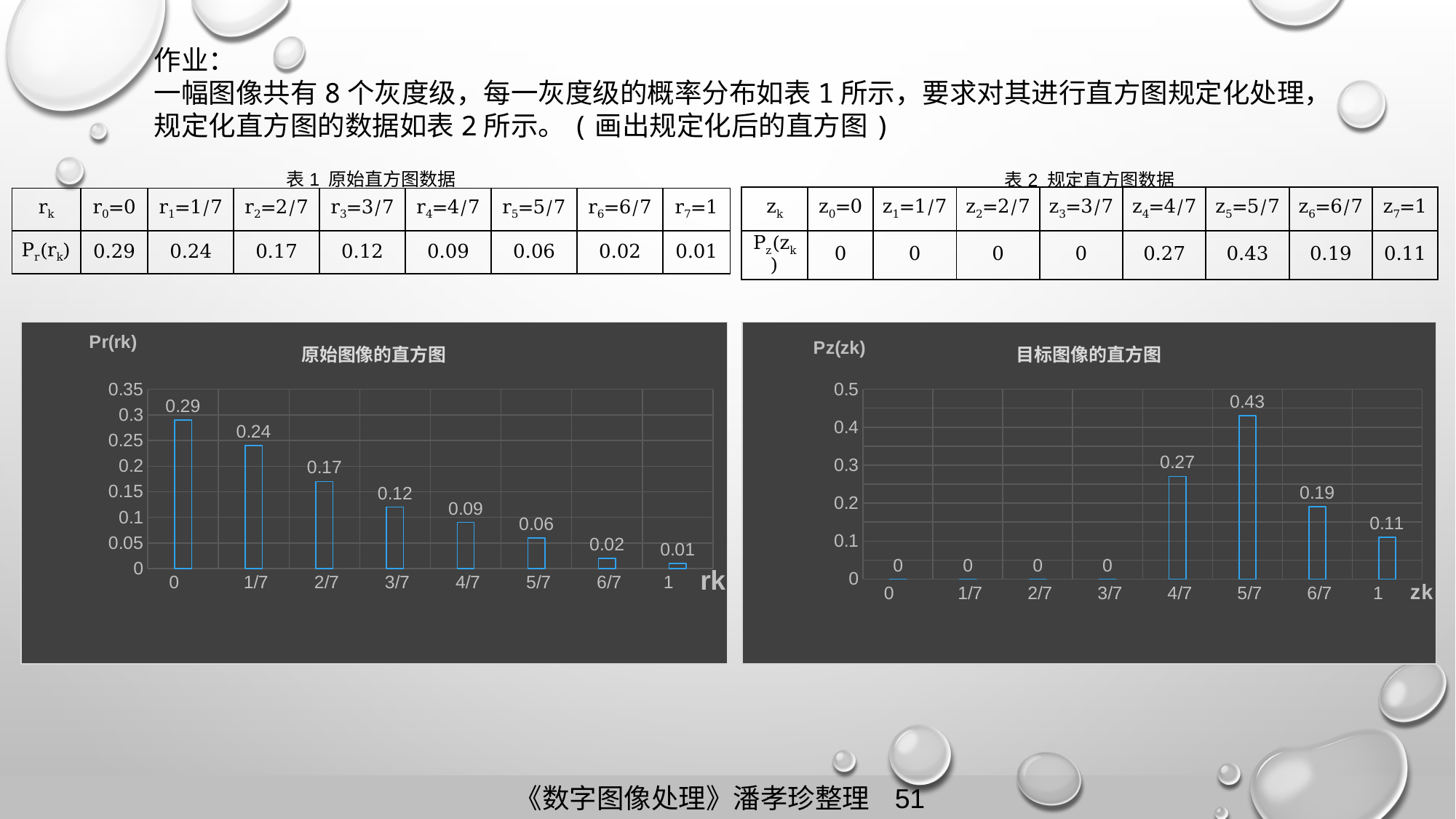

作业：
一幅图像共有8个灰度级，每一灰度级的概率分布如表1所示，要求对其进行直方图规定化处理，规定化直方图的数据如表2所示。(画出规定化后的直方图)
| 表1 原始直方图数据 |  |  |  |  |  |  |  |  |
| --- | --- | --- | --- | --- | --- | --- | --- | --- |
| rk | r0=0 | r1=1/7 | r2=2/7 | r3=3/7 | r4=4/7 | r5=5/7 | r6=6/7 | r7=1 |
| Pr(rk) | 0.29 | 0.24 | 0.17 | 0.12 | 0.09 | 0.06 | 0.02 | 0.01 |
| 表2 规定直方图数据 |  |  |  |  |  |  |  |  |
| --- | --- | --- | --- | --- | --- | --- | --- | --- |
| zk | z0=0 | z1=1/7 | z2=2/7 | z3=3/7 | z4=4/7 | z5=5/7 | z6=6/7 | z7=1 |
| Pz(zk) | 0 | 0 | 0 | 0 | 0.27 | 0.43 | 0.19 | 0.11 |

### Chart: 原始图像的直方图

| Category | 系列 1 |
|---|---|
| 0 | 0.29 |
| 0.14285714285714285 | 0.24 |
| 0.2857142857142857 | 0.17 |
| 0.42857142857142899 | 0.12 |
| 0.57142857142857195 | 0.09 |
| 0.71428571428571397 | 0.06 |
| 0.85714285714285698 | 0.02 |
| 1 | 0.01 |

### Chart: 目标图像的直方图

| Category | 系列 1 |
|---|---|
| 0 | 0.0 |
| 0.14285714285714285 | 0.0 |
| 0.2857142857142857 | 0.0 |
| 0.42857142857142899 | 0.0 |
| 0.57142857142857195 | 0.27 |
| 0.71428571428571397 | 0.43 |
| 0.85714285714285698 | 0.19 |
| 1 | 0.11 |